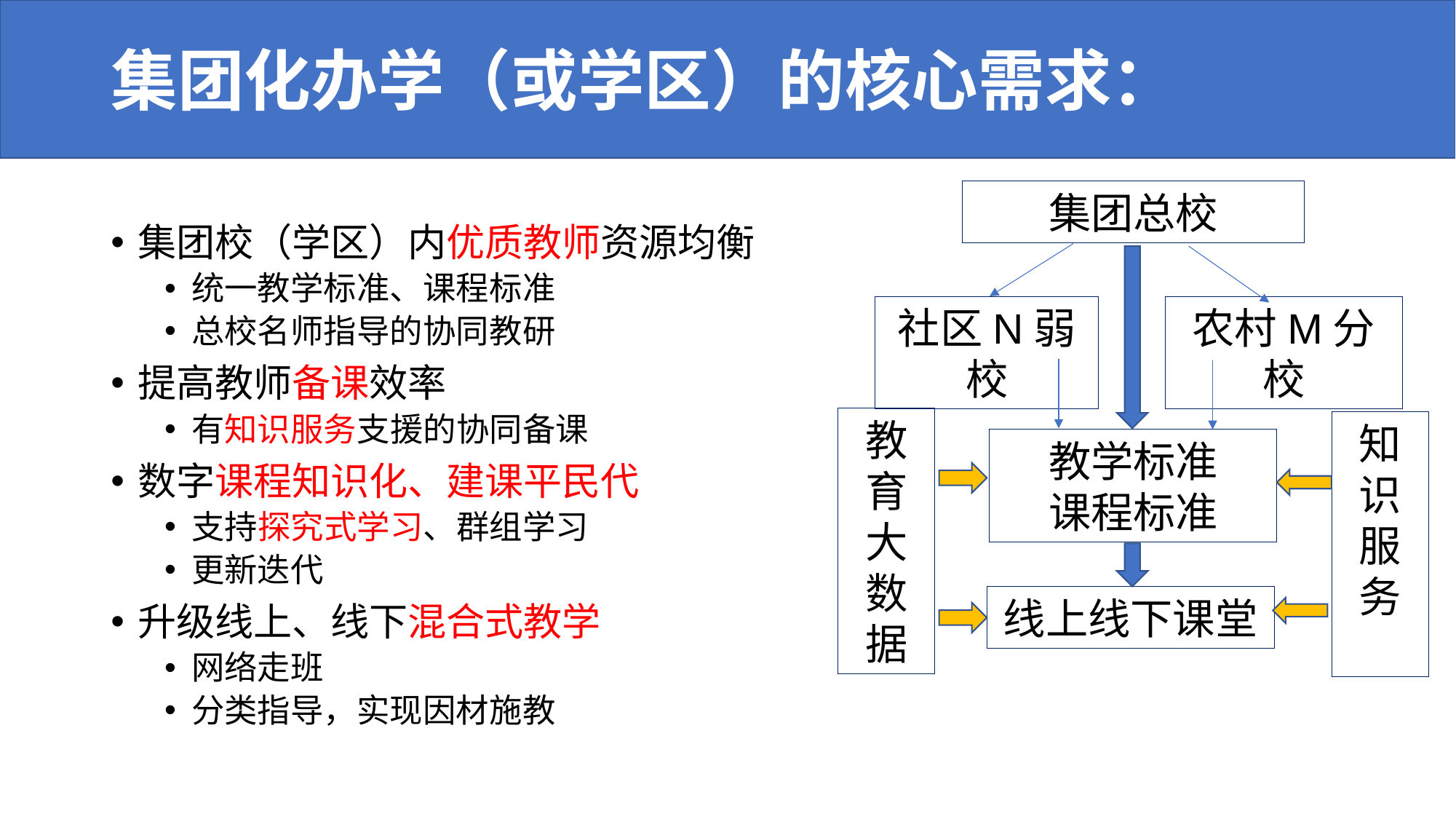

# 集团化办学（或学区）的核心需求：
集团总校
集团校（学区）内优质教师资源均衡
统一教学标准、课程标准
总校名师指导的协同教研
提高教师备课效率
有知识服务支援的协同备课
数字课程知识化、建课平民代
支持探究式学习、群组学习
更新迭代
升级线上、线下混合式教学
网络走班
分类指导，实现因材施教

社区N弱校
农村M分校
教育大数据
知识服务

教学标准
课程标准

线上线下课堂